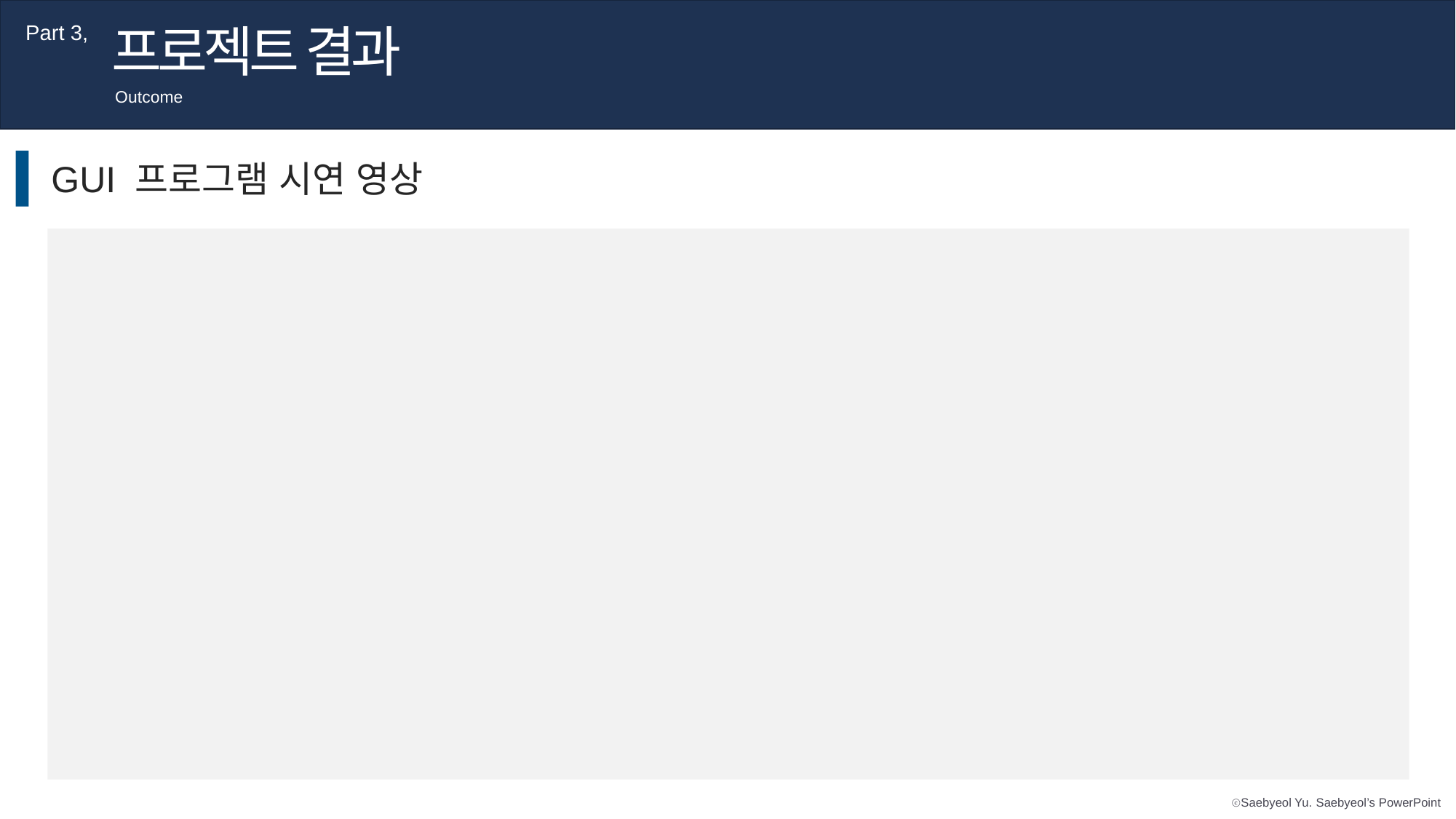

프로젝트 결과
Part 3,
Outcome

GUI 프로그램 시연 영상